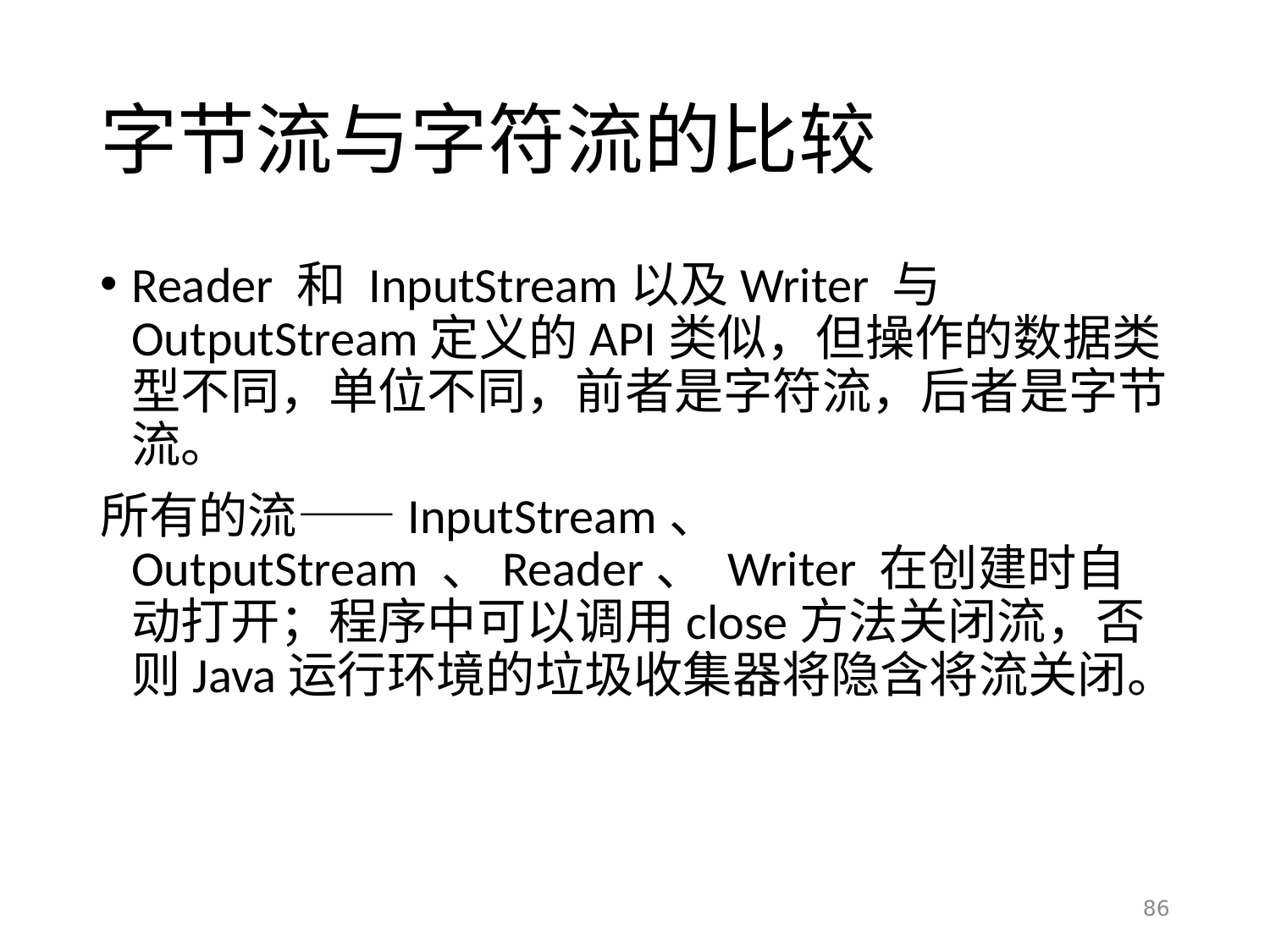

# 字节流与字符流的比较
Reader 和 InputStream以及Writer 与 OutputStream定义的API类似，但操作的数据类型不同，单位不同，前者是字符流，后者是字节流。
所有的流——InputStream、 OutputStream 、Reader、 Writer 在创建时自动打开；程序中可以调用close方法关闭流，否则Java运行环境的垃圾收集器将隐含将流关闭。

86